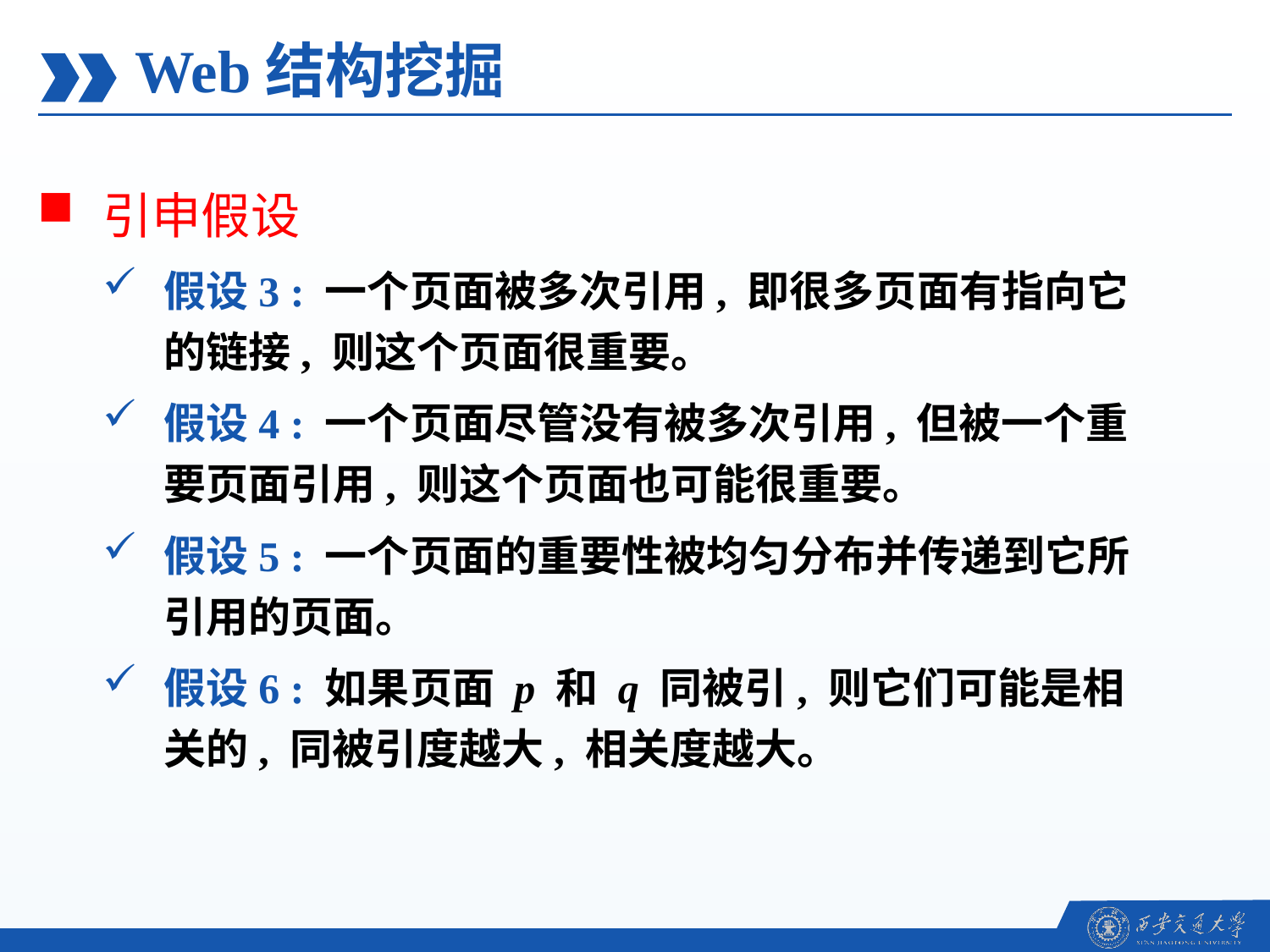

Web结构挖掘
引申假设
假设3 : 一个页面被多次引用, 即很多页面有指向它的链接, 则这个页面很重要。
假设4 : 一个页面尽管没有被多次引用, 但被一个重要页面引用, 则这个页面也可能很重要。
假设5 : 一个页面的重要性被均匀分布并传递到它所引用的页面。
假设6 : 如果页面 p 和 q 同被引, 则它们可能是相关的, 同被引度越大, 相关度越大。